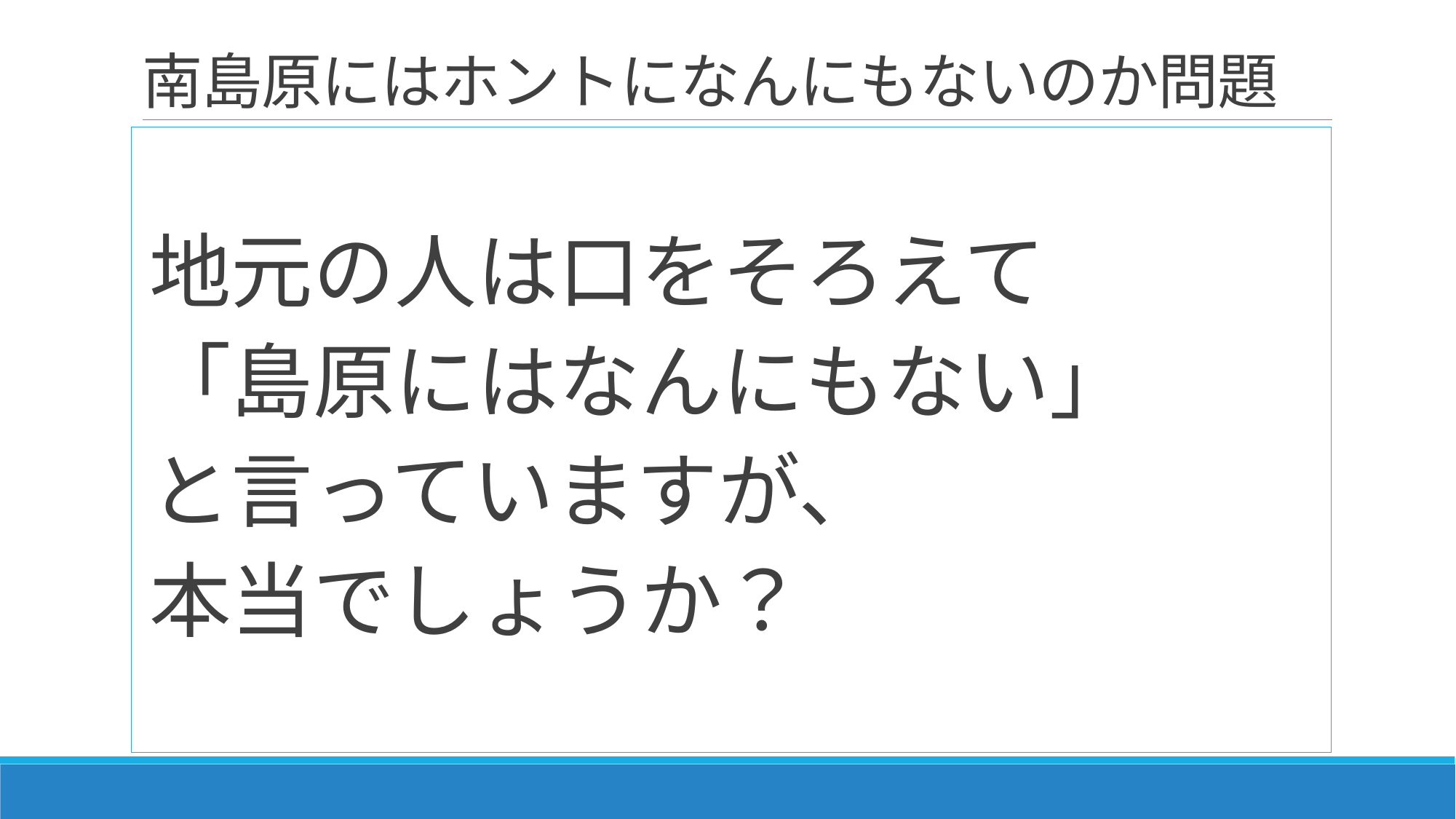

# 南島原にはホントになんにもないのか問題
地元の人は口をそろえて
「島原にはなんにもない」
と言っていますが、
本当でしょうか？